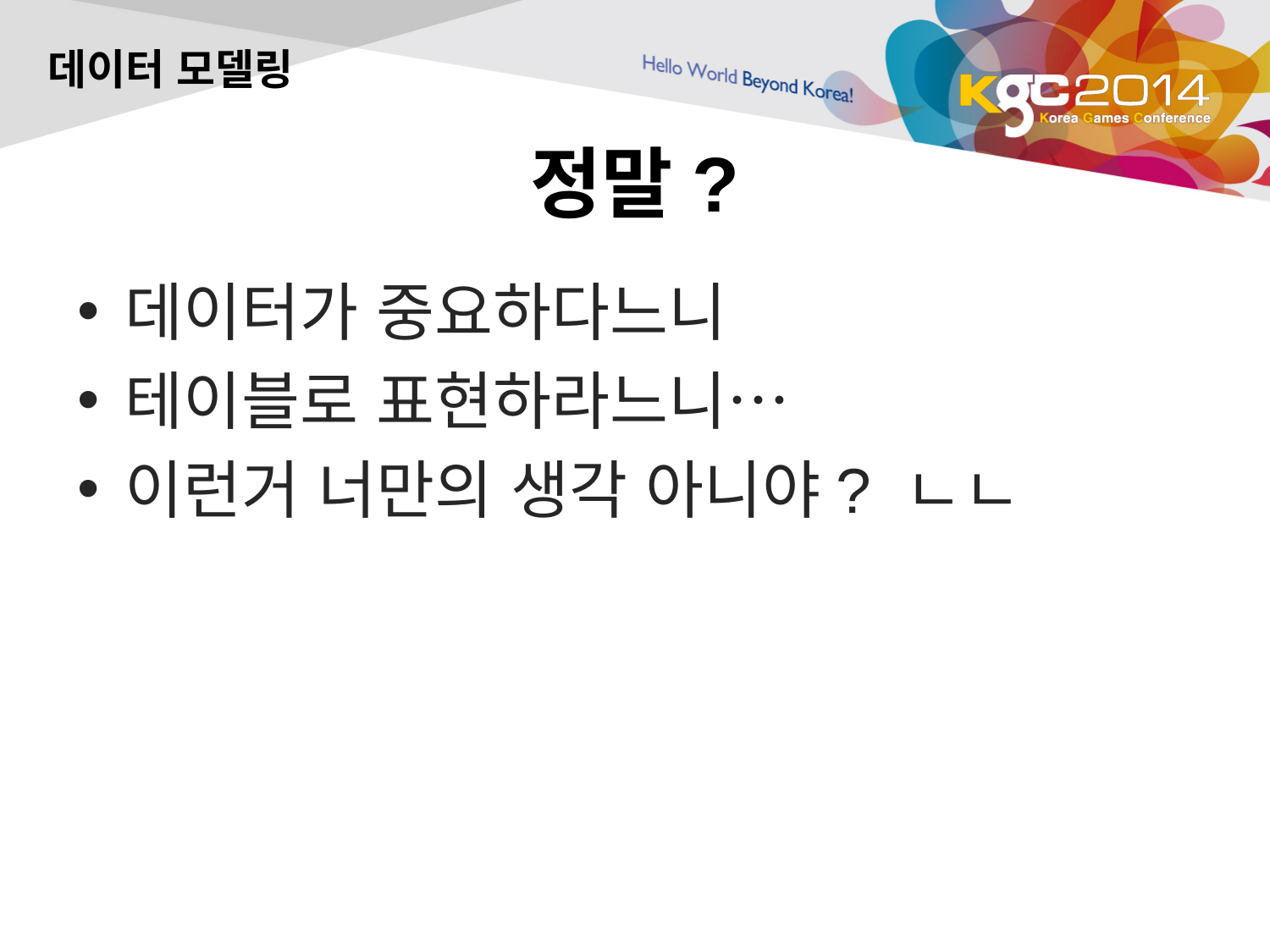

데이터 모델링
# 정말?
데이터가 중요하다느니
테이블로 표현하라느니…
이런거 너만의 생각 아니야? ㄴㄴ